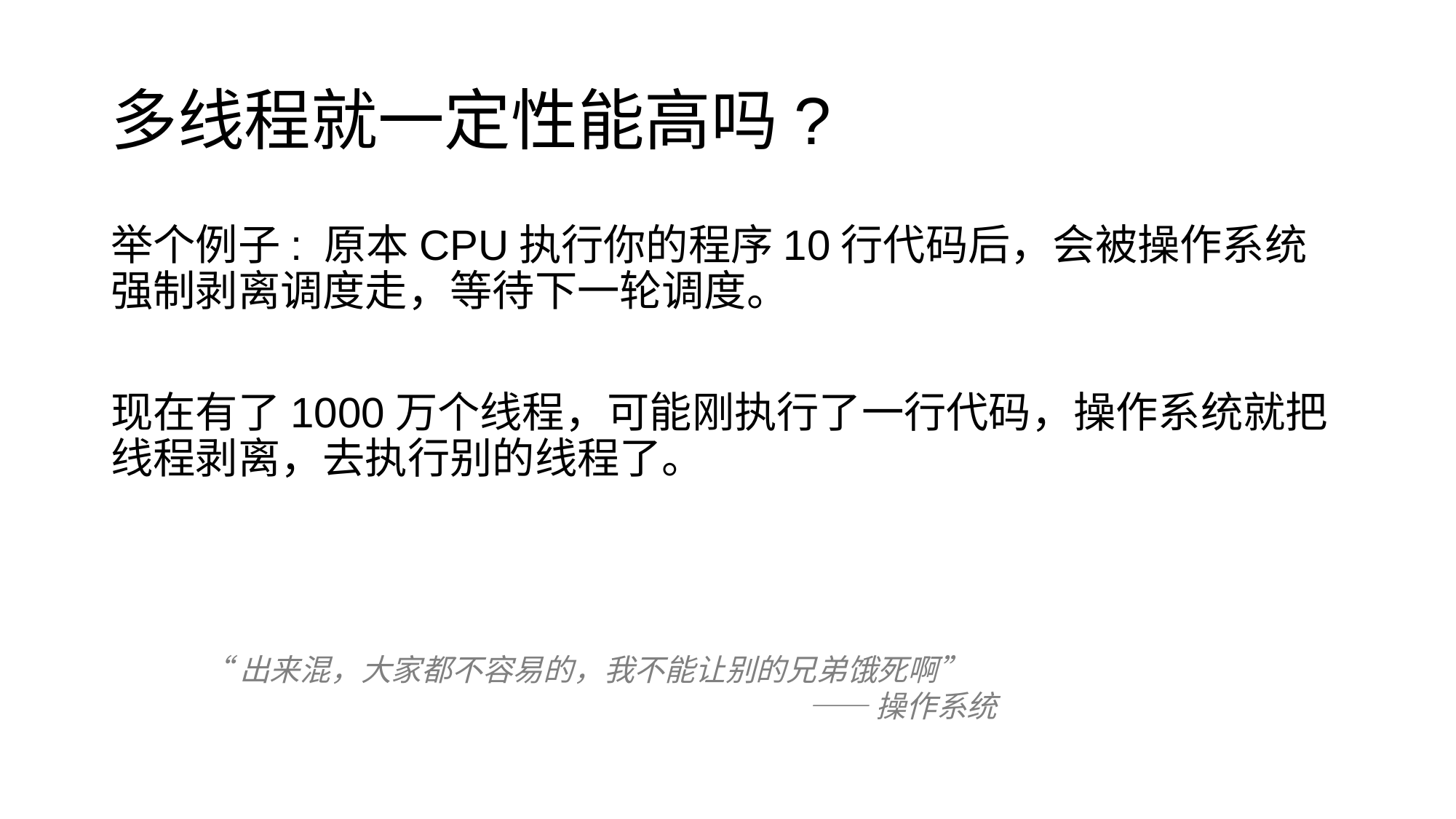

# 多线程就一定性能高吗?
举个例子: 原本CPU执行你的程序10行代码后，会被操作系统强制剥离调度走，等待下一轮调度。

现在有了1000万个线程，可能刚执行了一行代码，操作系统就把线程剥离，去执行别的线程了。
“出来混，大家都不容易的，我不能让别的兄弟饿死啊”
                                                                                          ——操作系统